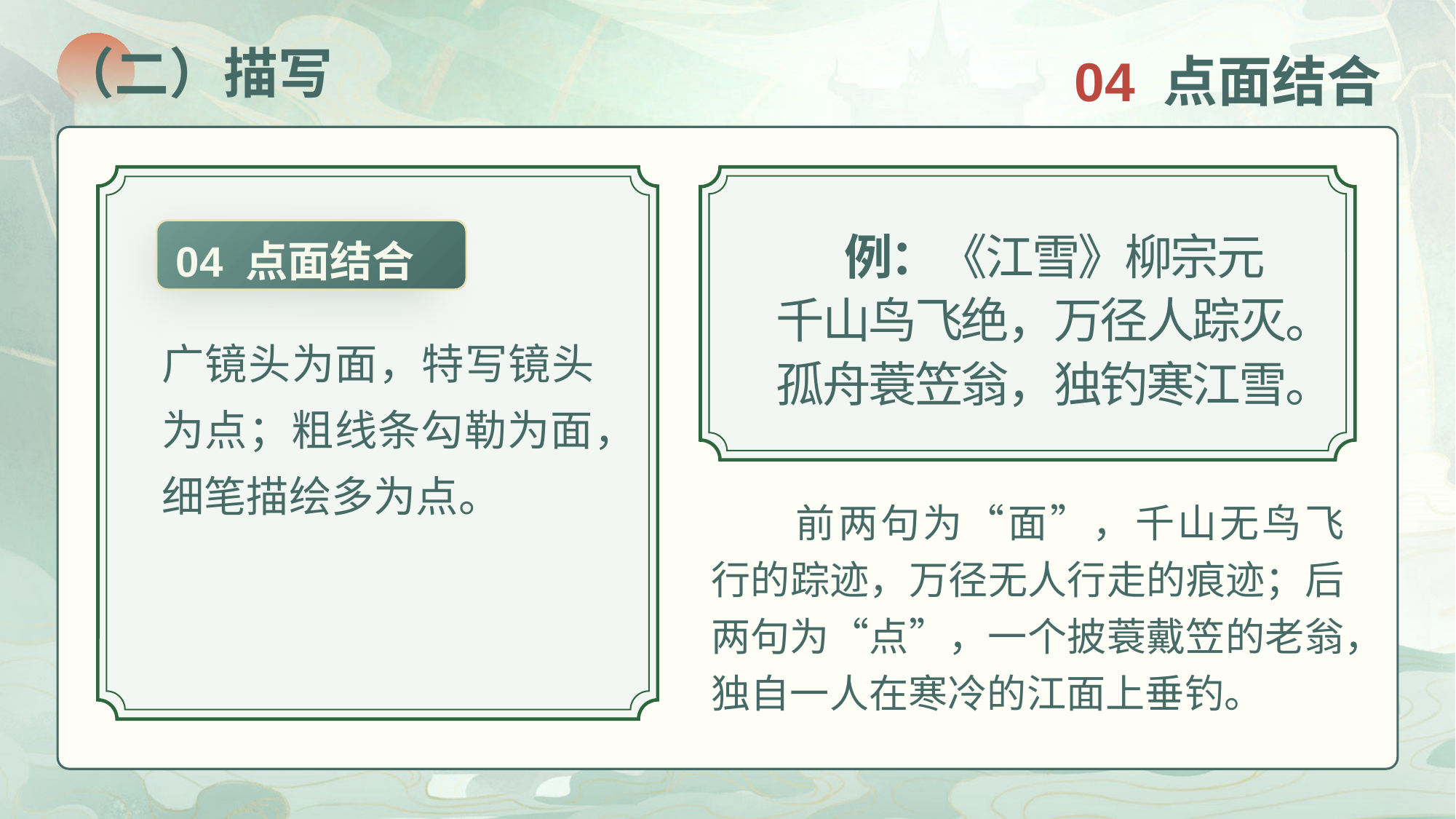

04 点面结合

（二）描写

例：《江雪》柳宗元
千山鸟飞绝，万径人踪灭。
孤舟蓑笠翁，独钓寒江雪。
04 点面结合

广镜头为面，特写镜头为点；粗线条勾勒为面，细笔描绘多为点。
前两句为“面”，千山无鸟飞行的踪迹，万径无人行走的痕迹；后两句为“点”，一个披蓑戴笠的老翁，独自一人在寒冷的江面上垂钓。